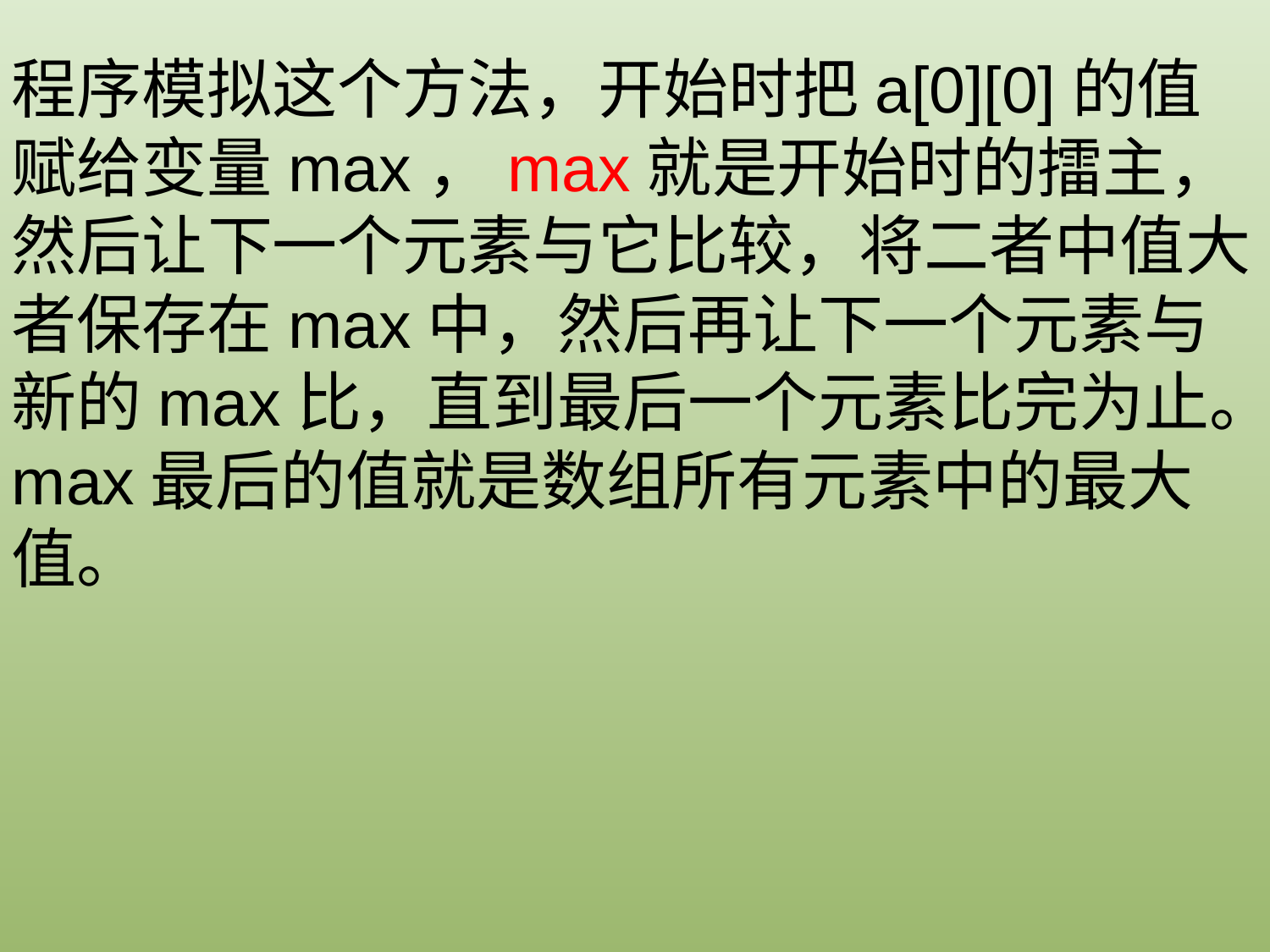

程序模拟这个方法，开始时把a[0][0]的值赋给变量max，max就是开始时的擂主，然后让下一个元素与它比较，将二者中值大者保存在max中，然后再让下一个元素与新的max比，直到最后一个元素比完为止。max最后的值就是数组所有元素中的最大值。
309